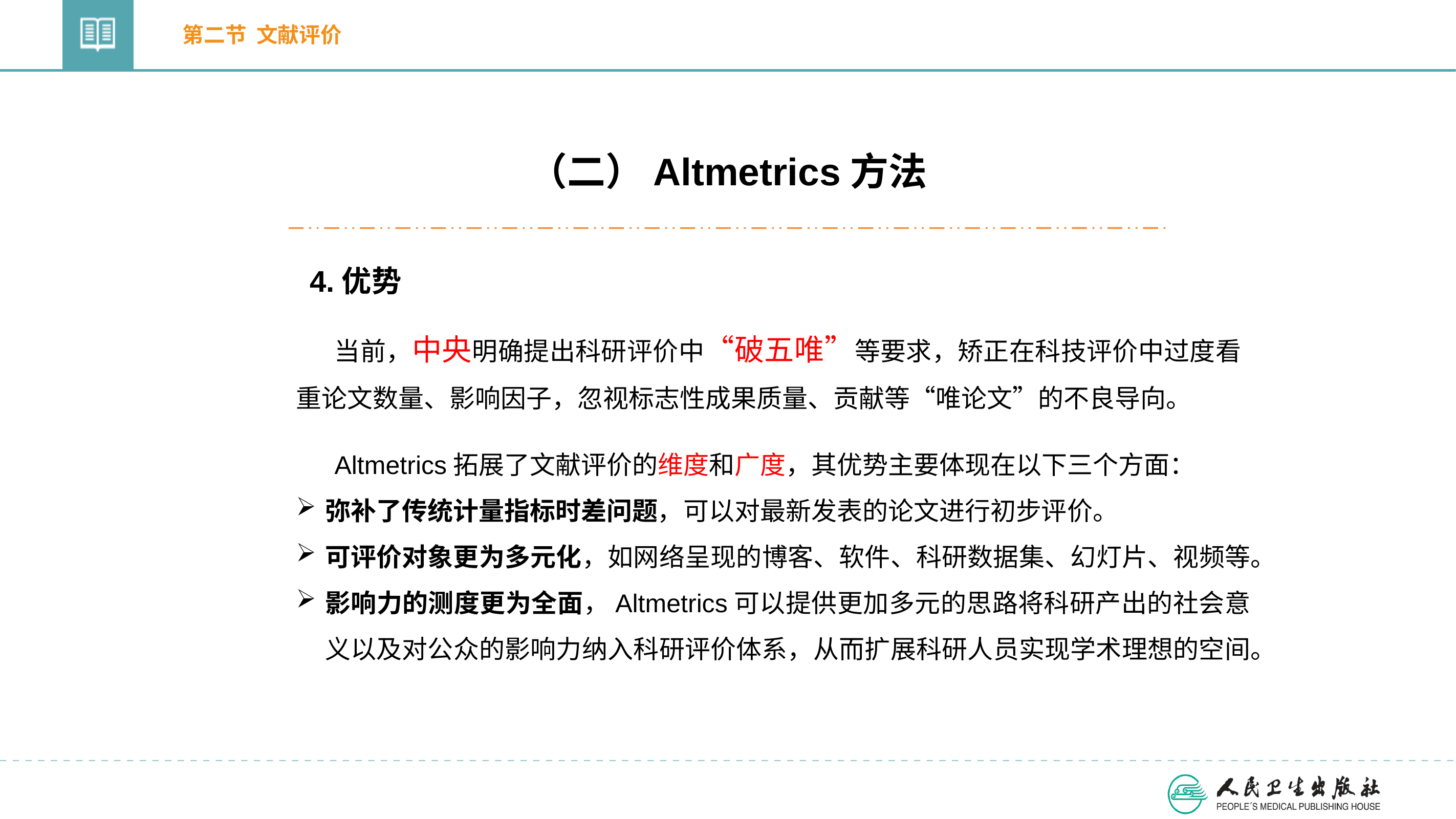

第二节  文献评价
（二）Altmetrics方法

4.优势
当前，中央明确提出科研评价中“破五唯”等要求，矫正在科技评价中过度看重论文数量、影响因子，忽视标志性成果质量、贡献等“唯论文”的不良导向。
Altmetrics拓展了文献评价的维度和广度，其优势主要体现在以下三个方面：
弥补了传统计量指标时差问题，可以对最新发表的论文进行初步评价。
可评价对象更为多元化，如网络呈现的博客、软件、科研数据集、幻灯片、视频等。
影响力的测度更为全面，Altmetrics可以提供更加多元的思路将科研产出的社会意义以及对公众的影响力纳入科研评价体系，从而扩展科研人员实现学术理想的空间。